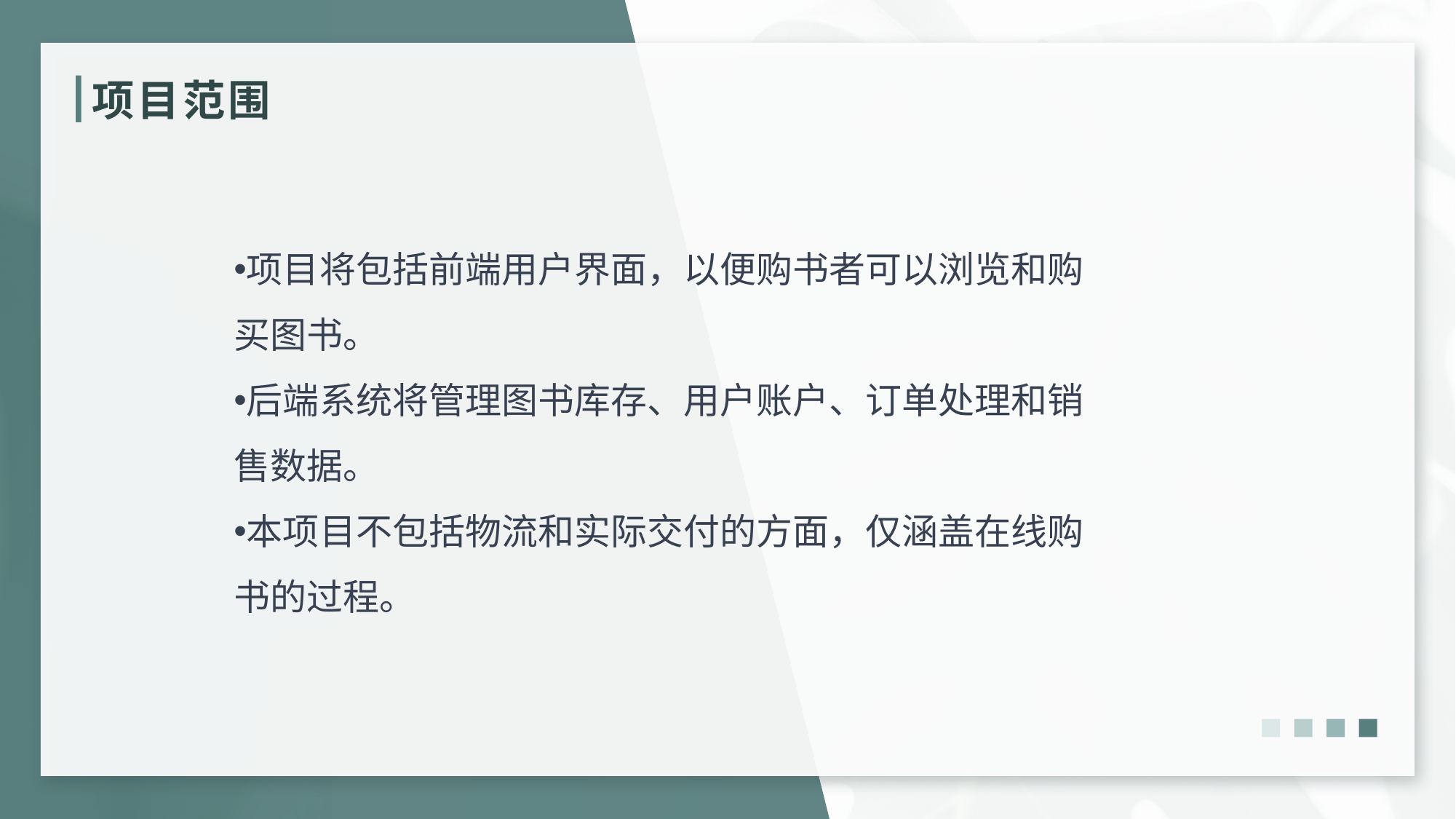

# 项目范围
项目将包括前端用户界面，以便购书者可以浏览和购买图书。
后端系统将管理图书库存、用户账户、订单处理和销售数据。
本项目不包括物流和实际交付的方面，仅涵盖在线购书的过程。